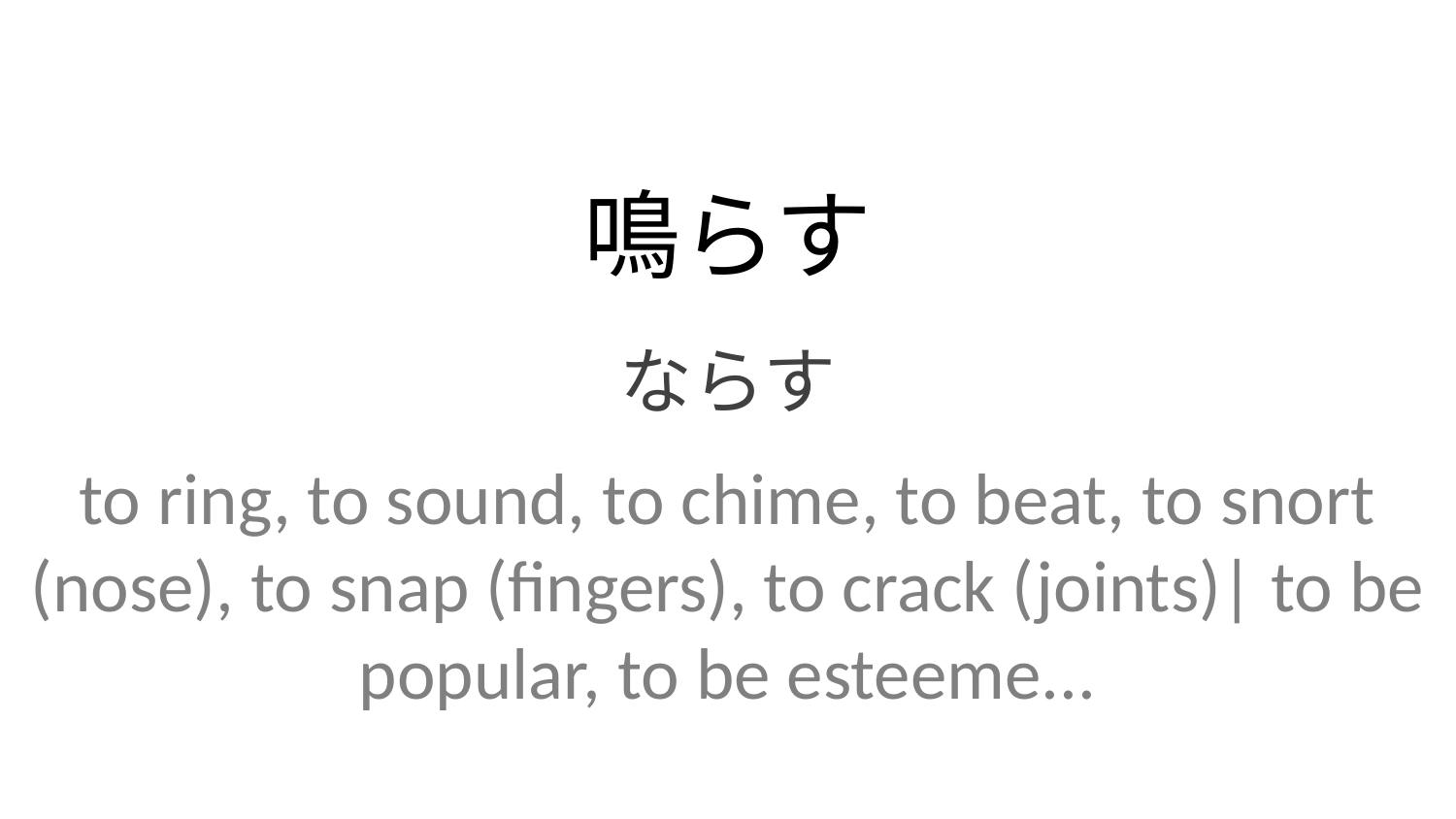

鳴らす

ならす
to ring, to sound, to chime, to beat, to snort (nose), to snap (fingers), to crack (joints)| to be popular, to be esteeme...